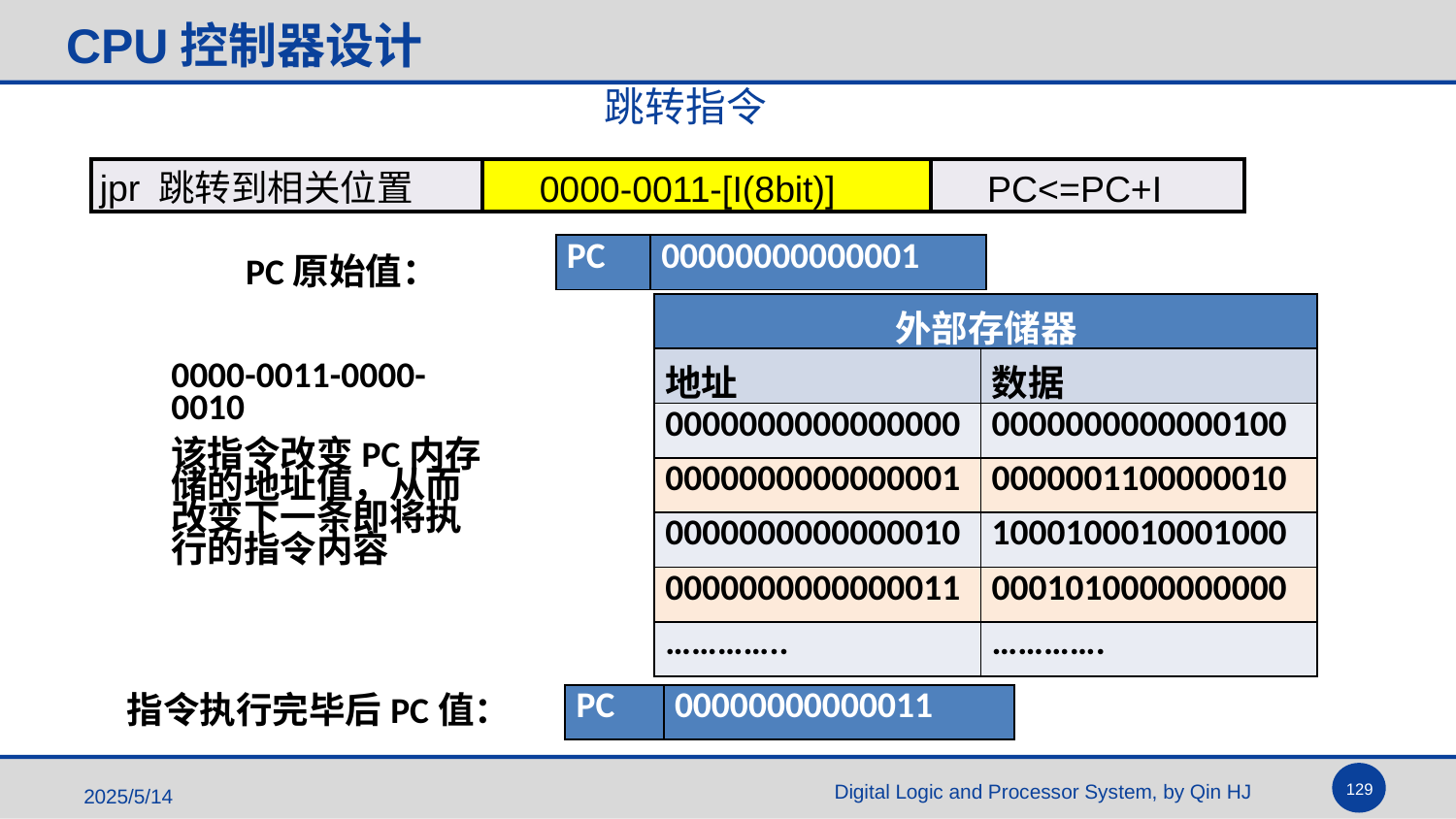

CPU控制器设计
# 跳转指令
| jpr 跳转到相关位置 | 0000-0011-[I(8bit)] | PC<=PC+I |
| --- | --- | --- |
| PC | 00000000000001 |
| --- | --- |
PC原始值：
| 外部存储器 |  |
| --- | --- |
| 地址 | 数据 |
| 0000000000000000 | 0000000000000100 |
| 0000000000000001 | 0000001100000010 |
| 0000000000000010 | 1000100010001000 |
| 0000000000000011 | 0001010000000000 |
| ………….. | …………. |
0000-0011-0000-0010
该指令改变PC内存储的地址值，从而改变下一条即将执行的指令内容
| PC | 00000000000011 |
| --- | --- |
指令执行完毕后PC值：
129
2025/5/14